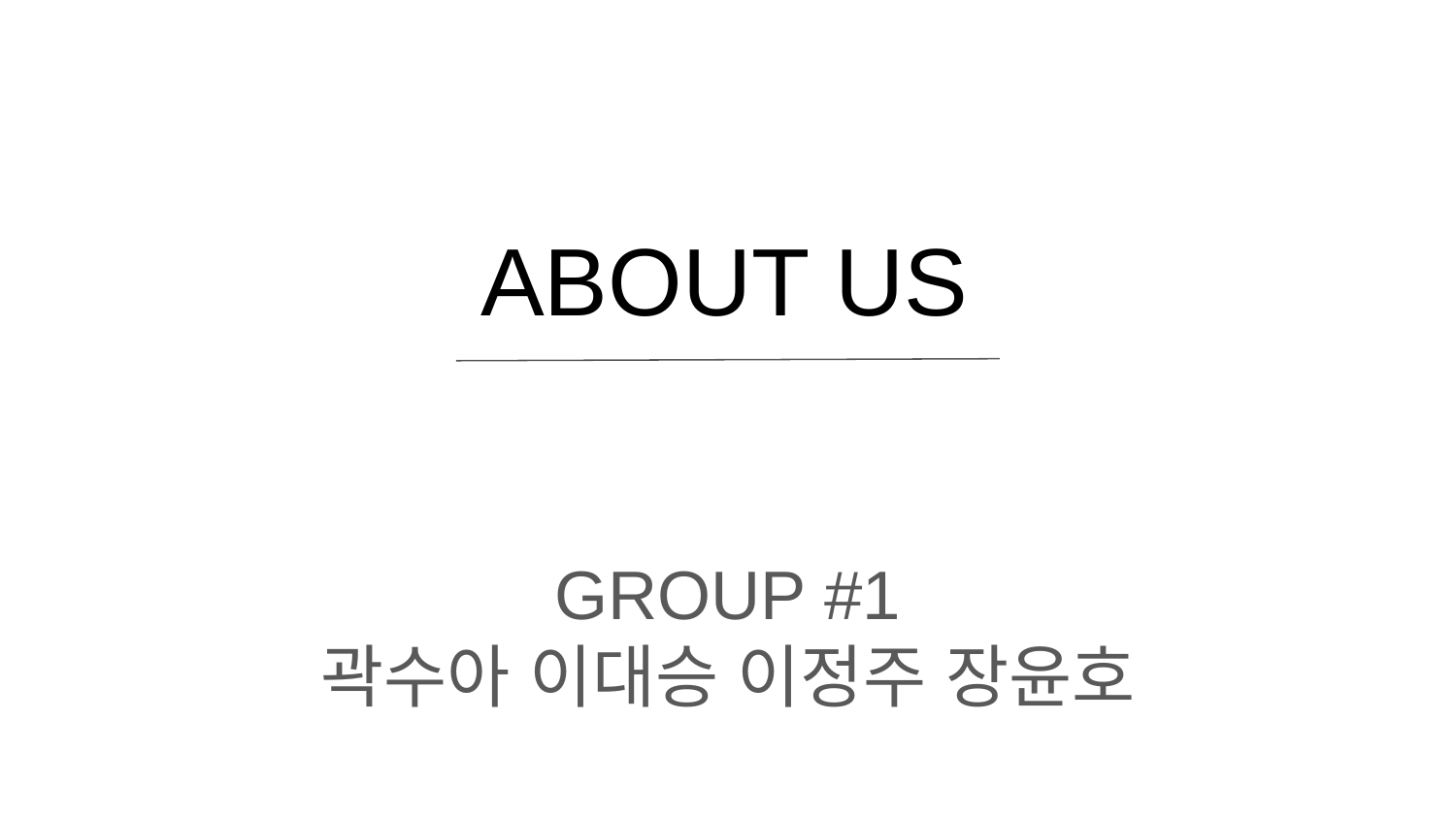

# ABOUT US

GROUP #1
곽수아 이대승 이정주 장윤호